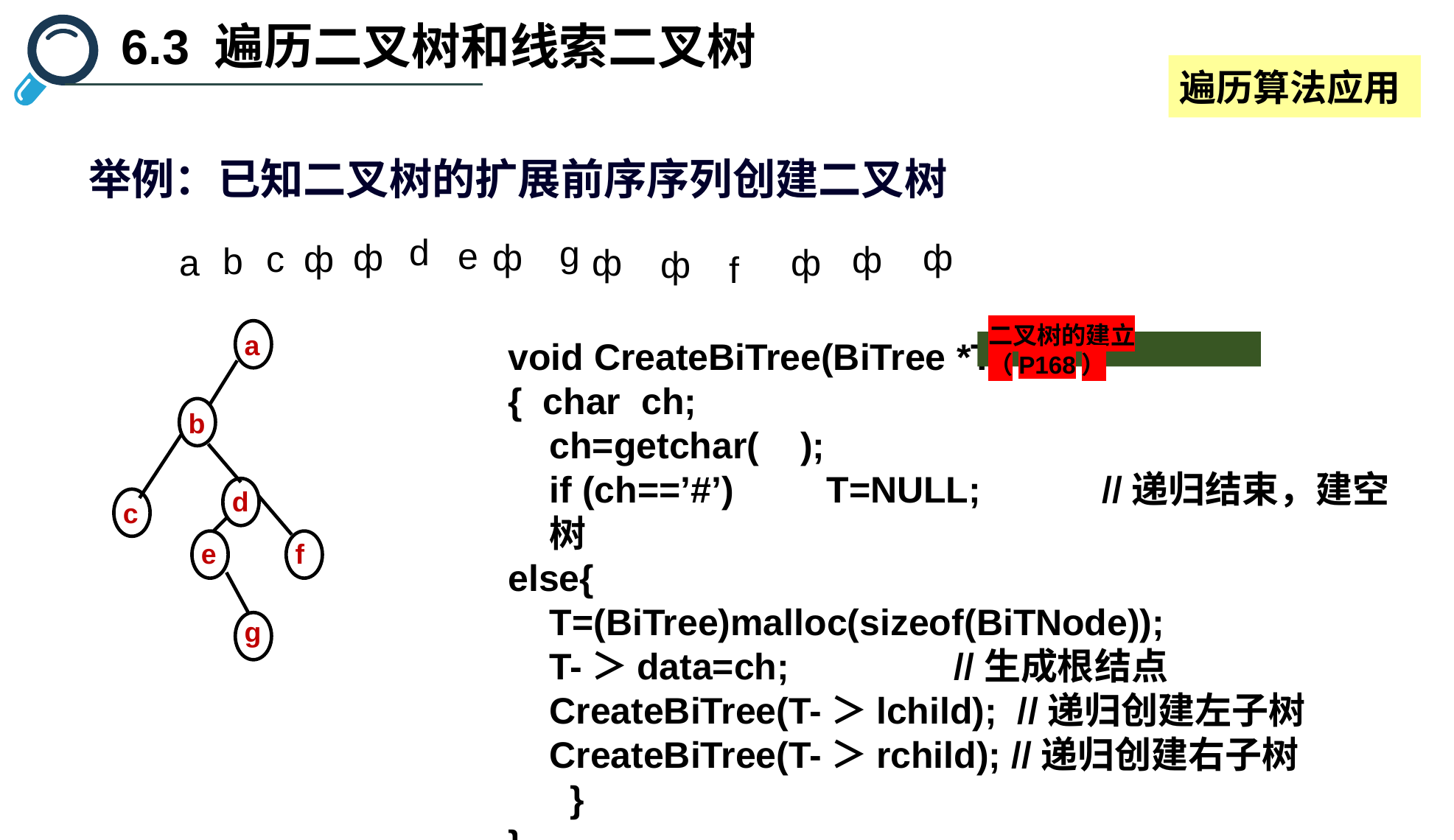

6.3 遍历二叉树和线索二叉树
遍历算法应用
举例：已知二叉树的扩展前序序列创建二叉树
d
g
e
ф
ф
ф
c
ф
ф
b
a
ф
ф
ф
f

a

b

d

c

e

f

g
void CreateBiTree(BiTree *T）
{  char  ch;
    ch=getchar(    );
    if (ch==’#’)         T=NULL;  	//递归结束，建空树
else{
    T=(BiTree)malloc(sizeof(BiTNode));
    T-＞data=ch;                //生成根结点
    CreateBiTree(T-＞lchild);  //递归创建左子树
    CreateBiTree(T-＞rchild); //递归创建右子树
      }
}
二叉树的建立（P168）